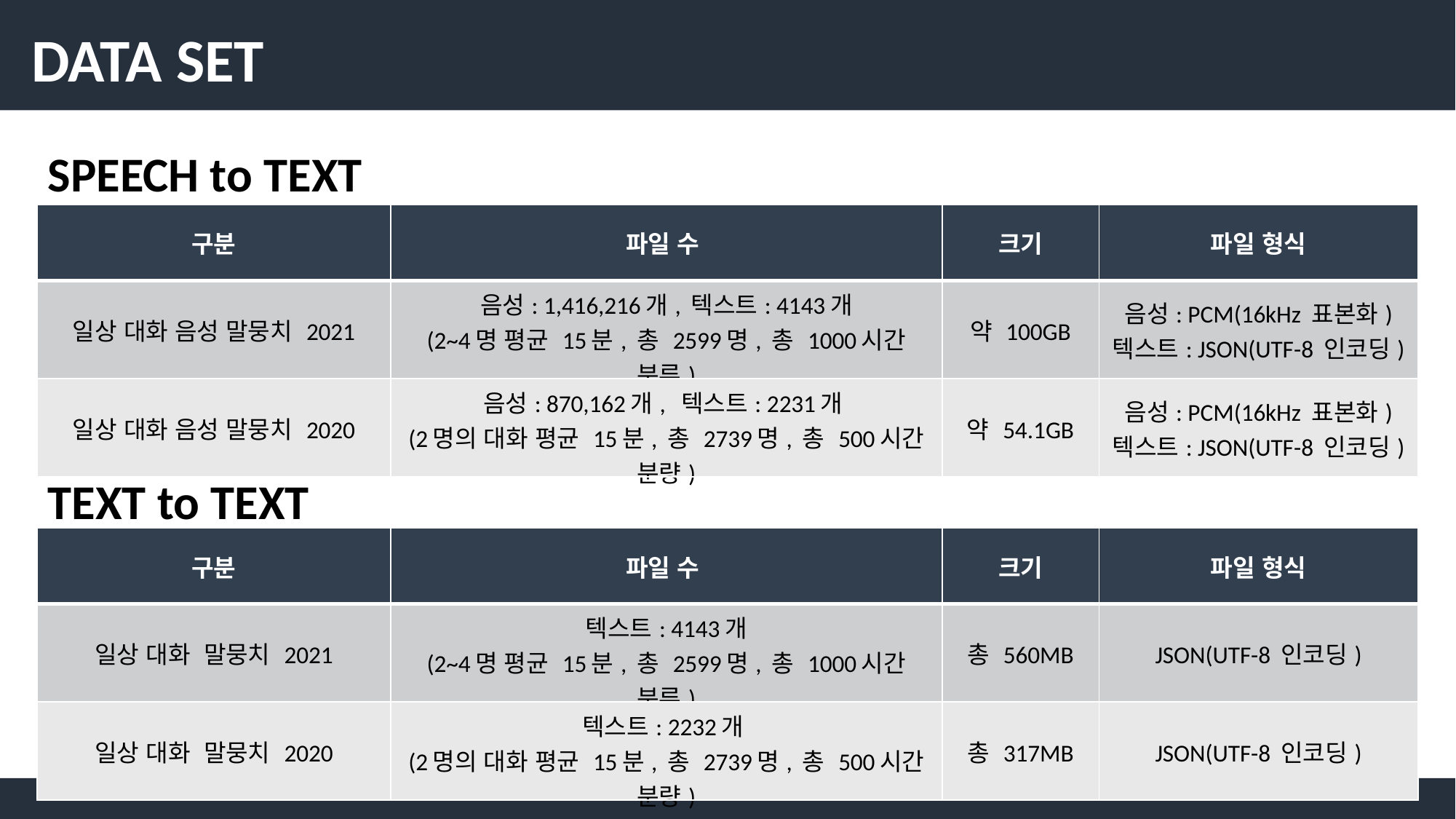

DATA SET
SPEECH to TEXT
| 구분 | 파일 수 | 크기 | 파일 형식 |
| --- | --- | --- | --- |
| 일상 대화 음성 말뭉치 2021 | 음성: 1,416,216개, 텍스트: 4143개 (2~4명 평균 15분, 총 2599명, 총 1000시간 분류) | 약 100GB | 음성: PCM(16kHz 표본화) 텍스트: JSON(UTF-8 인코딩) |
| 일상 대화 음성 말뭉치 2020 | 음성: 870,162개, 텍스트: 2231개 (2명의 대화 평균 15분, 총 2739명, 총 500시간 분량) | 약 54.1GB | 음성: PCM(16kHz 표본화) 텍스트: JSON(UTF-8 인코딩) |
TEXT to TEXT
| 구분 | 파일 수 | 크기 | 파일 형식 |
| --- | --- | --- | --- |
| 일상 대화 말뭉치 2021 | 텍스트: 4143개 (2~4명 평균 15분, 총 2599명, 총 1000시간 분류) | 총 560MB | JSON(UTF-8 인코딩) |
| 일상 대화 말뭉치 2020 | 텍스트: 2232개 (2명의 대화 평균 15분, 총 2739명, 총 500시간 분량) | 총 317MB | JSON(UTF-8 인코딩) |